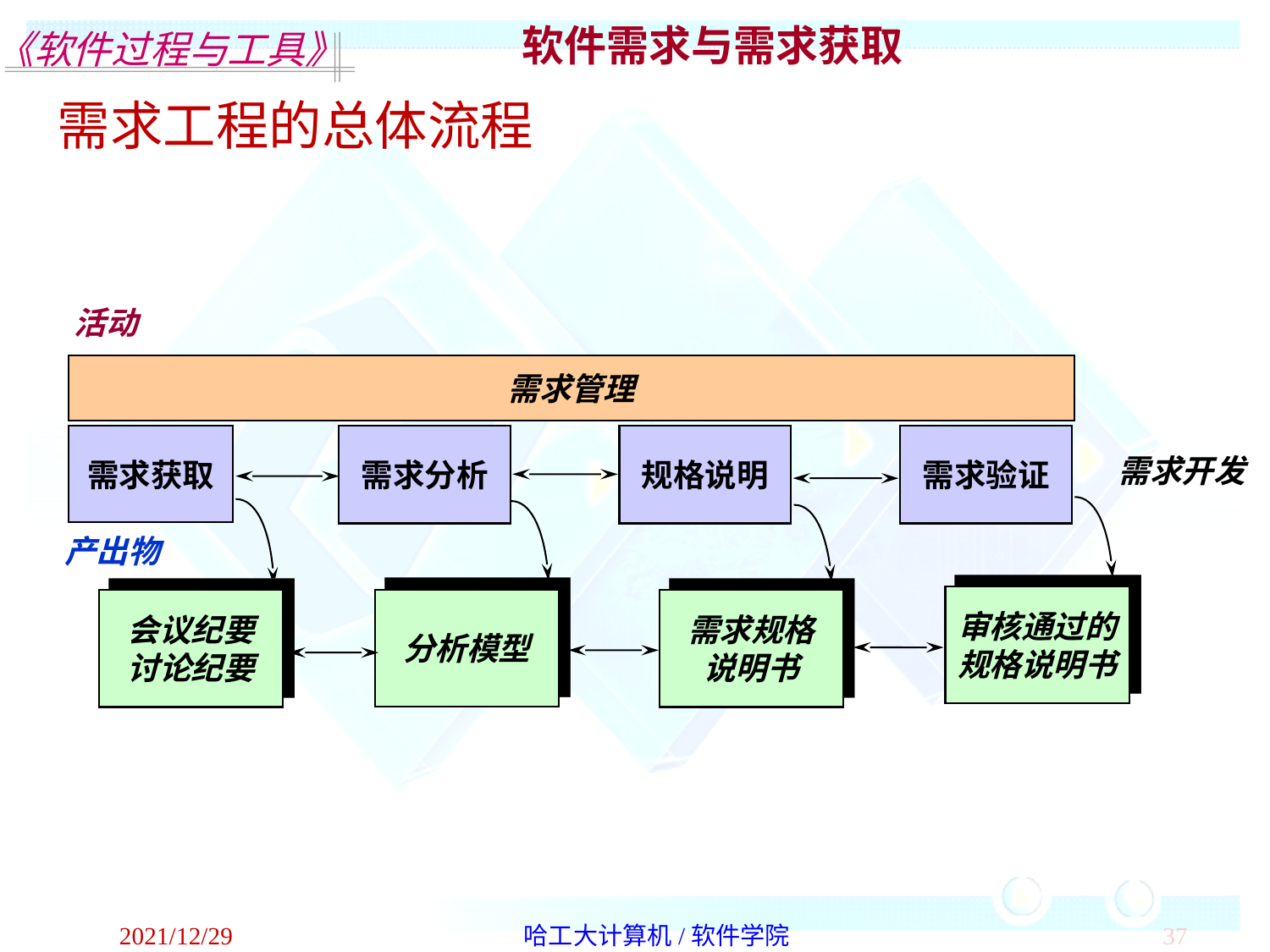

软件需求与需求获取
需求工程的总体流程
活动
需求管理
需求获取
需求分析
规格说明
需求验证

产出物
审核通过的
规格说明书
分析模型
会议纪要
讨论纪要
需求规格
说明书

需求开发